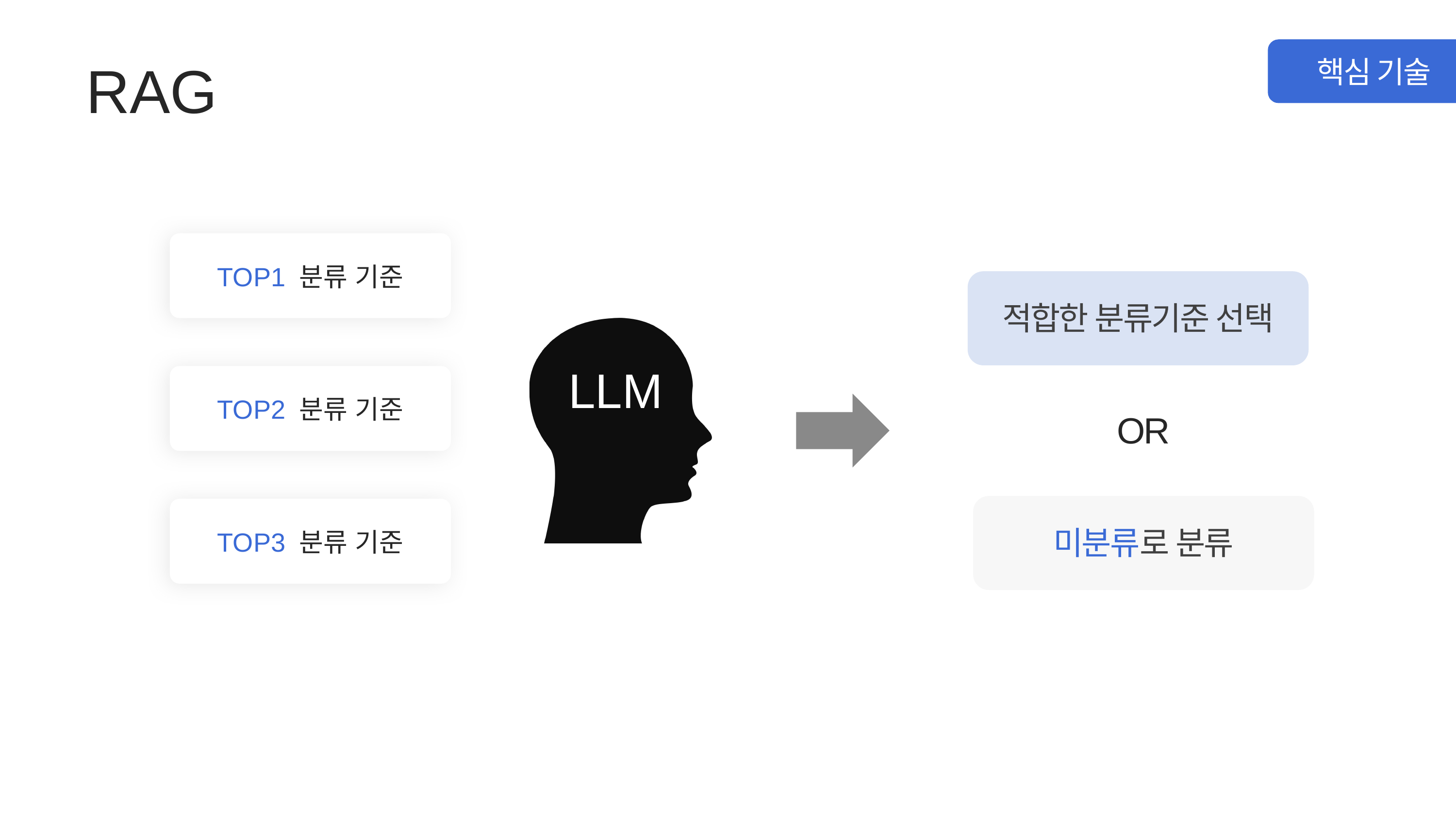

RAG
핵심 기술

TOP1 분류 기준

적합한 분류기준 선택

LLM

TOP2 분류 기준
OR

미분류로 분류

TOP3 분류 기준